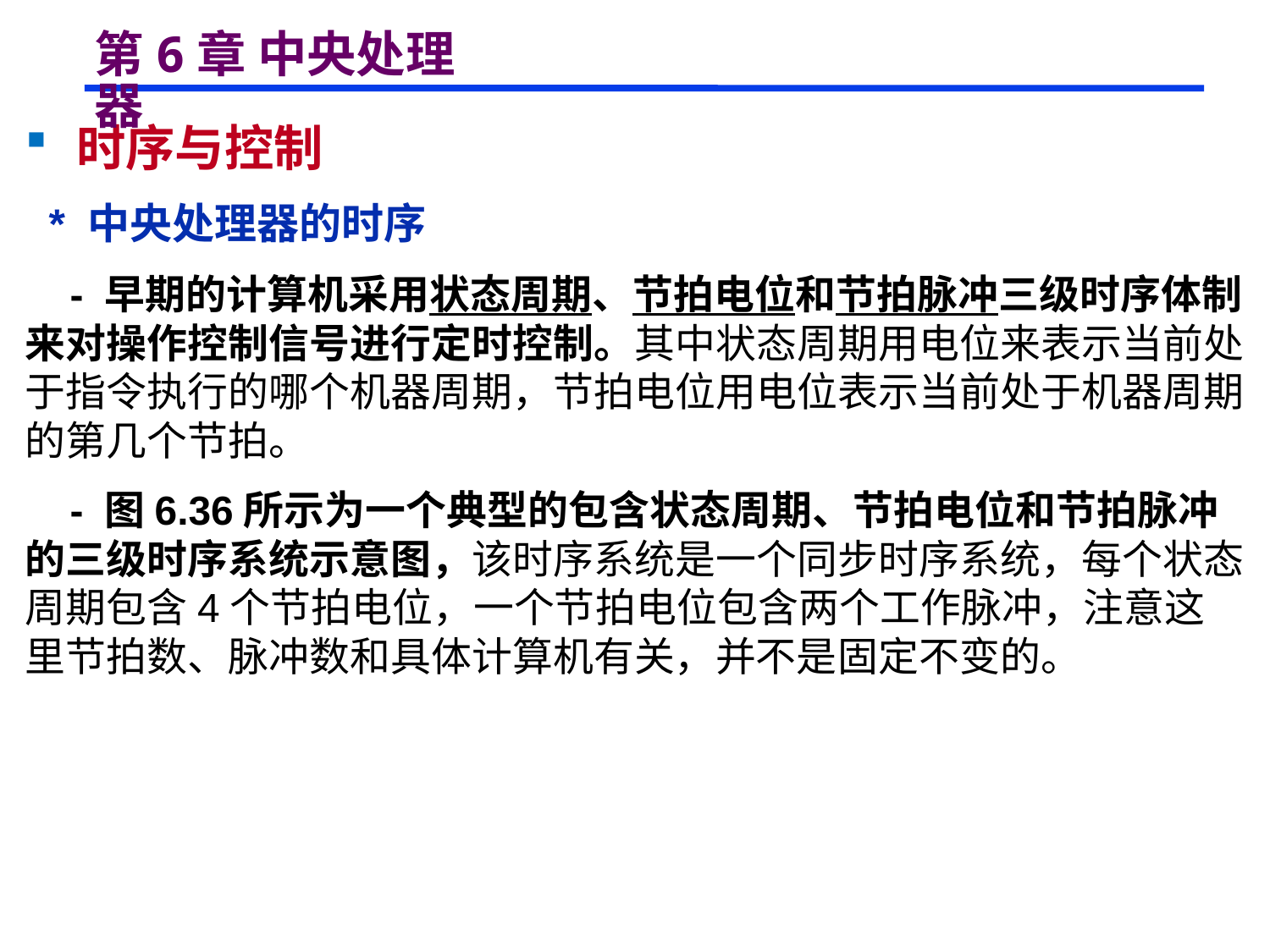

# 第6章 中央处理器
 时序与控制
  * 中央处理器的时序
    - 早期的计算机采用状态周期、节拍电位和节拍脉冲三级时序体制来对操作控制信号进行定时控制。其中状态周期用电位来表示当前处于指令执行的哪个机器周期，节拍电位用电位表示当前处于机器周期的第几个节拍。
    - 图6.36所示为一个典型的包含状态周期、节拍电位和节拍脉冲的三级时序系统示意图，该时序系统是一个同步时序系统，每个状态周期包含4个节拍电位，一个节拍电位包含两个工作脉冲，注意这里节拍数、脉冲数和具体计算机有关，并不是固定不变的。